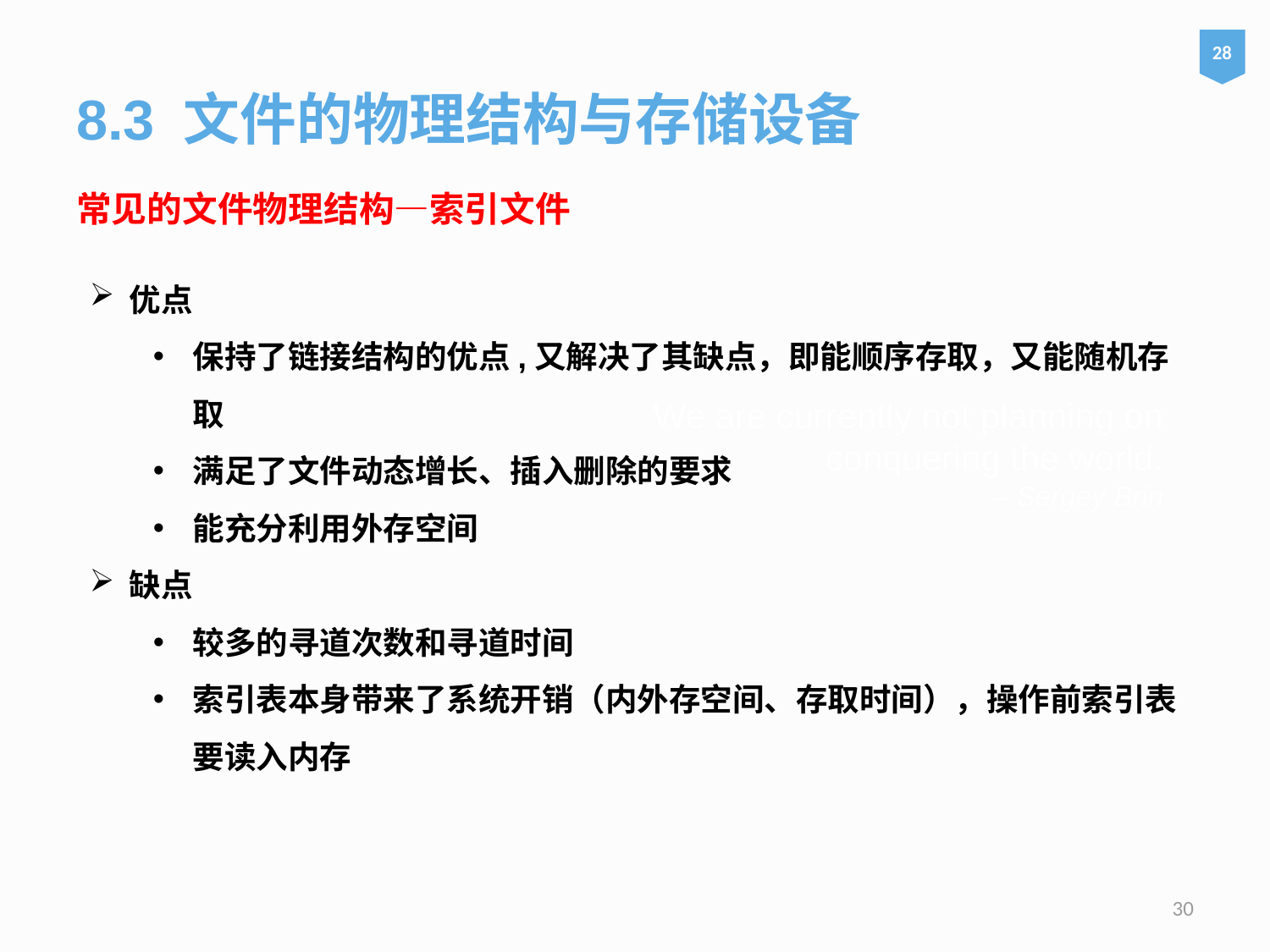

28
8.3 文件的物理结构与存储设备
常见的文件物理结构—索引文件

优点
保持了链接结构的优点,又解决了其缺点，即能顺序存取，又能随机存取
满足了文件动态增长、插入删除的要求
能充分利用外存空间
缺点
较多的寻道次数和寻道时间
索引表本身带来了系统开销（内外存空间、存取时间），操作前索引表要读入内存
# We are currently not planning on conquering the world. – Sergey Brin
30